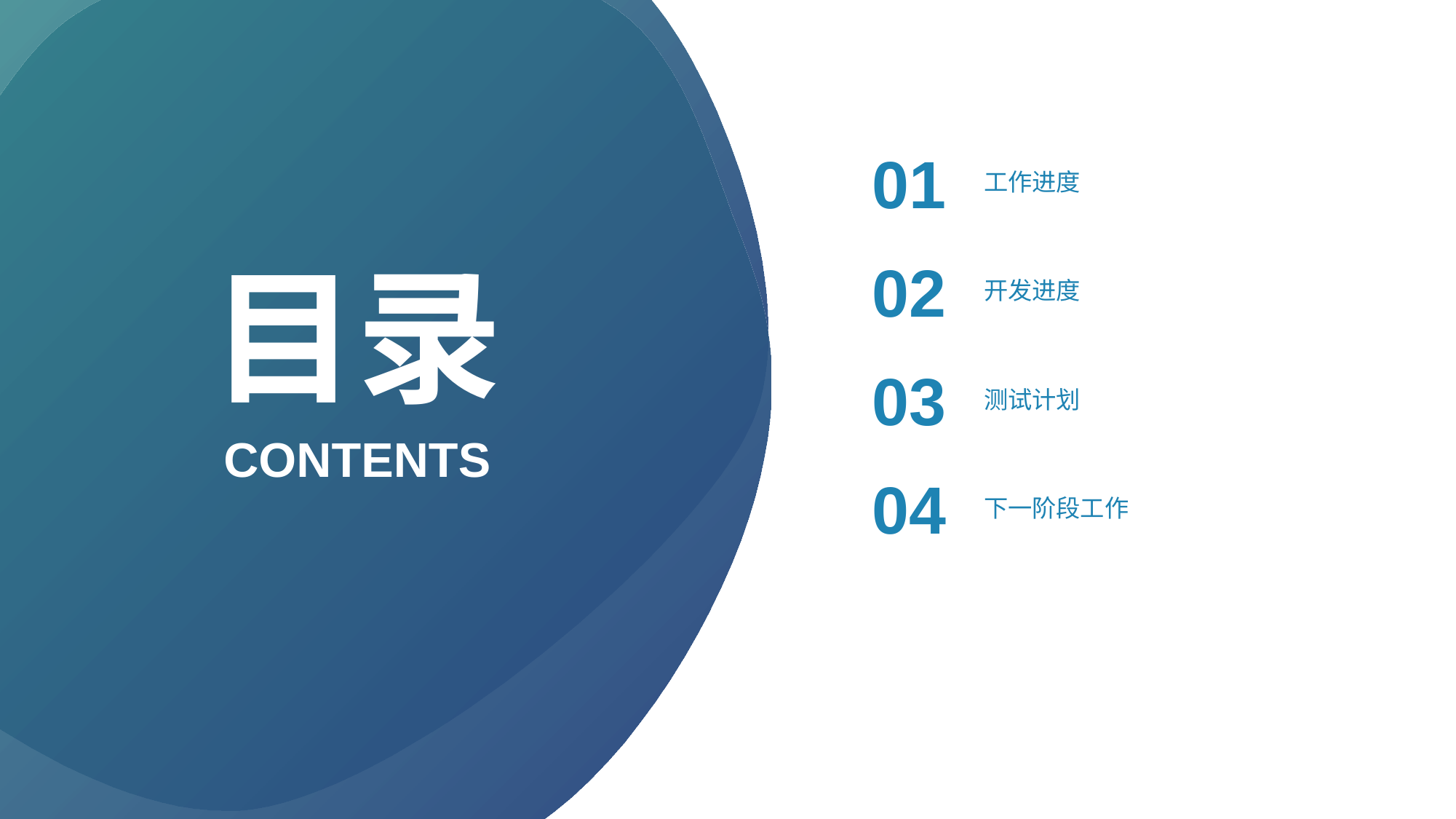

01
工作进度
目录
02
开发进度
03
测试计划
CONTENTS
04
下一阶段工作